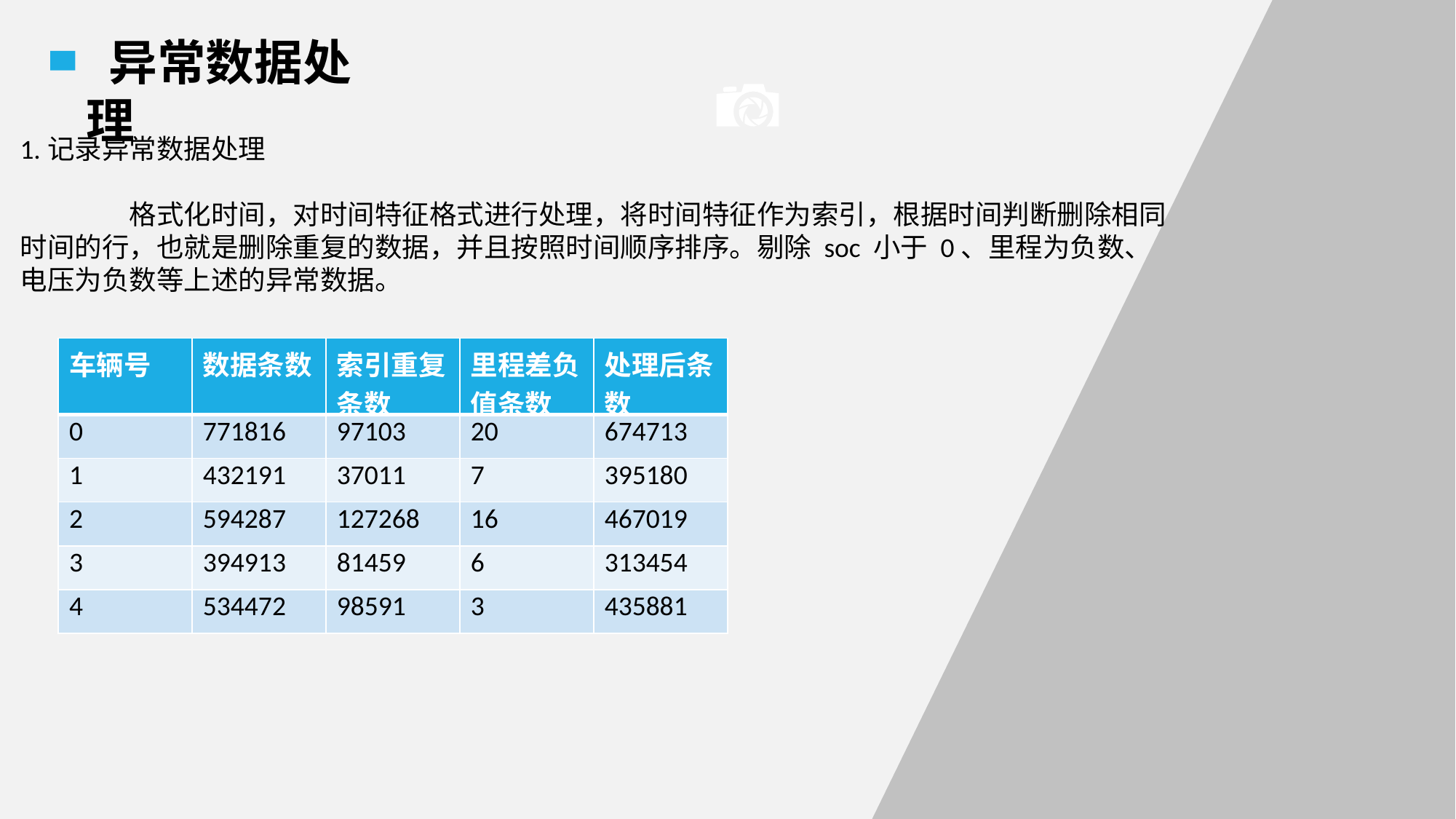

异常数据处理

1.记录异常数据处理

	格式化时间，对时间特征格式进行处理，将时间特征作为索引，根据时间判断删除相同时间的行，也就是删除重复的数据，并且按照时间顺序排序。剔除 soc 小于 0、里程为负数、电压为负数等上述的异常数据。

| 车辆号 | 数据条数 | 索引重复条数 | 里程差负值条数 | 处理后条数 |
| --- | --- | --- | --- | --- |
| 0 | 771816 | 97103 | 20 | 674713 |
| 1 | 432191 | 37011 | 7 | 395180 |
| 2 | 594287 | 127268 | 16 | 467019 |
| 3 | 394913 | 81459 | 6 | 313454 |
| 4 | 534472 | 98591 | 3 | 435881 |